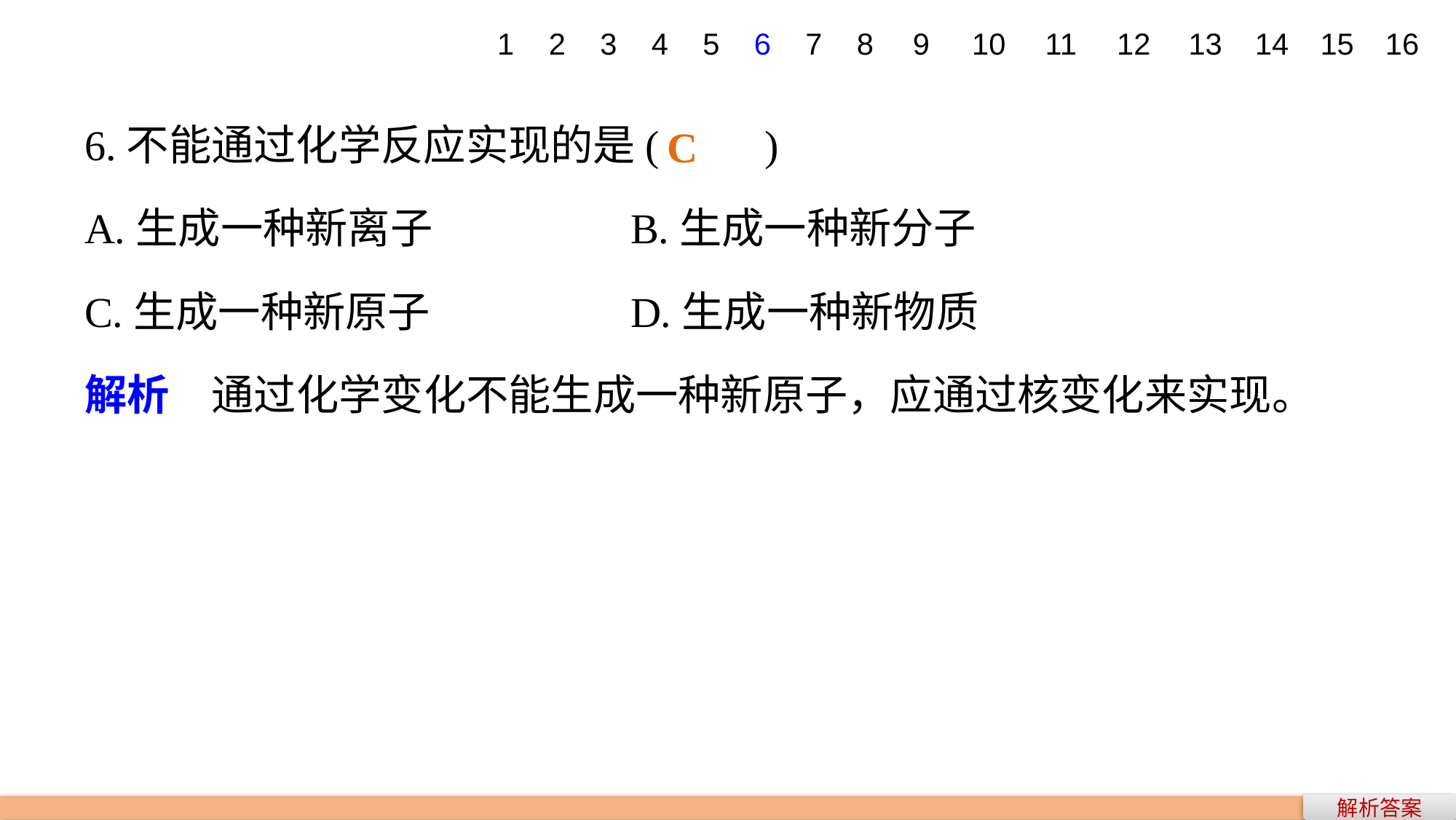

1
2
3
4
5
6
7
8
9
10
11
12
13
14
15
16
6.不能通过化学反应实现的是(　　)
A.生成一种新离子  		B.生成一种新分子
C.生成一种新原子  		D.生成一种新物质
解析　通过化学变化不能生成一种新原子，应通过核变化来实现。
C
解析答案